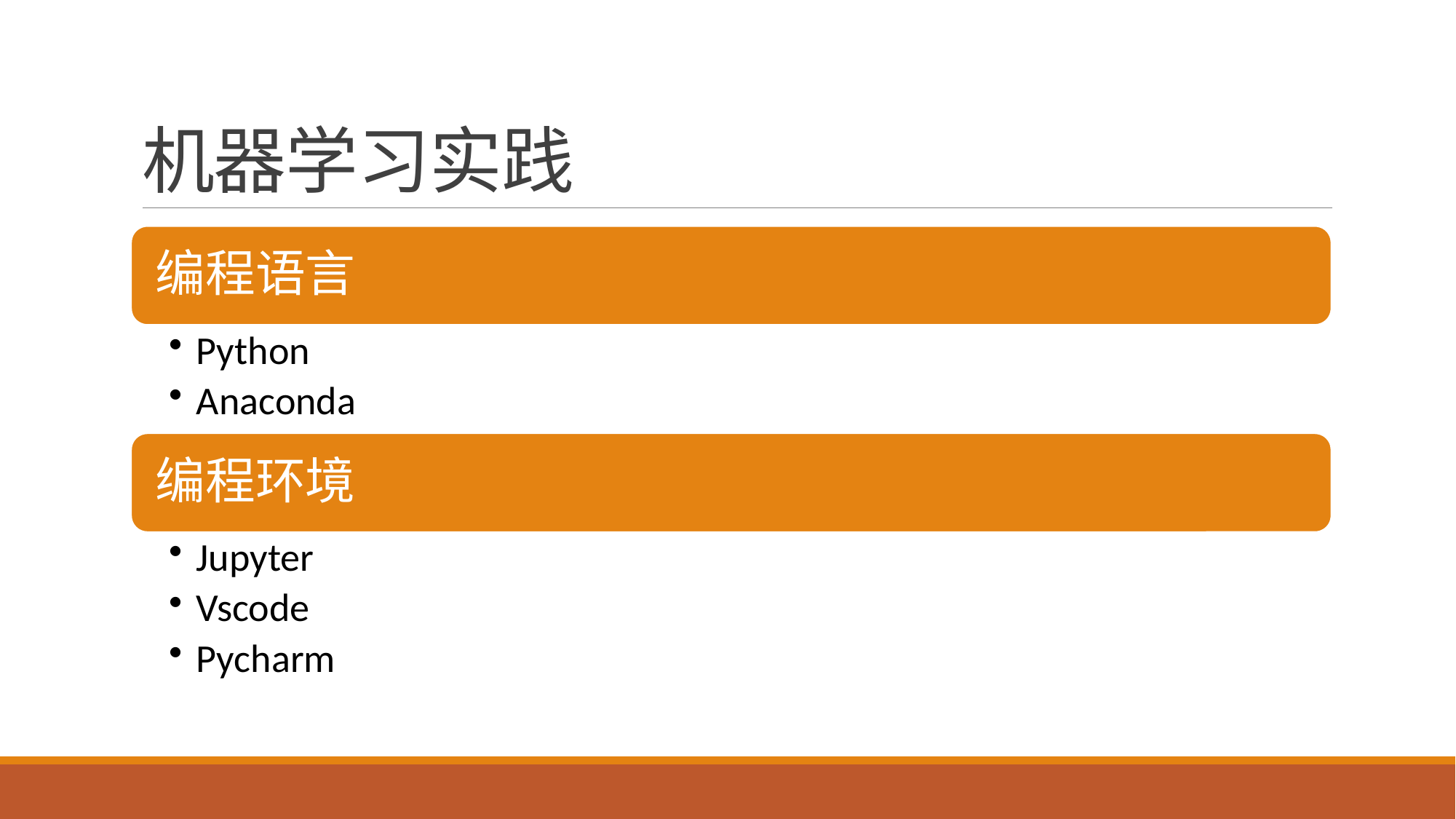

# 机器学习实践
编程语言
Python
Anaconda
编程环境
Jupyter
Vscode
Pycharm